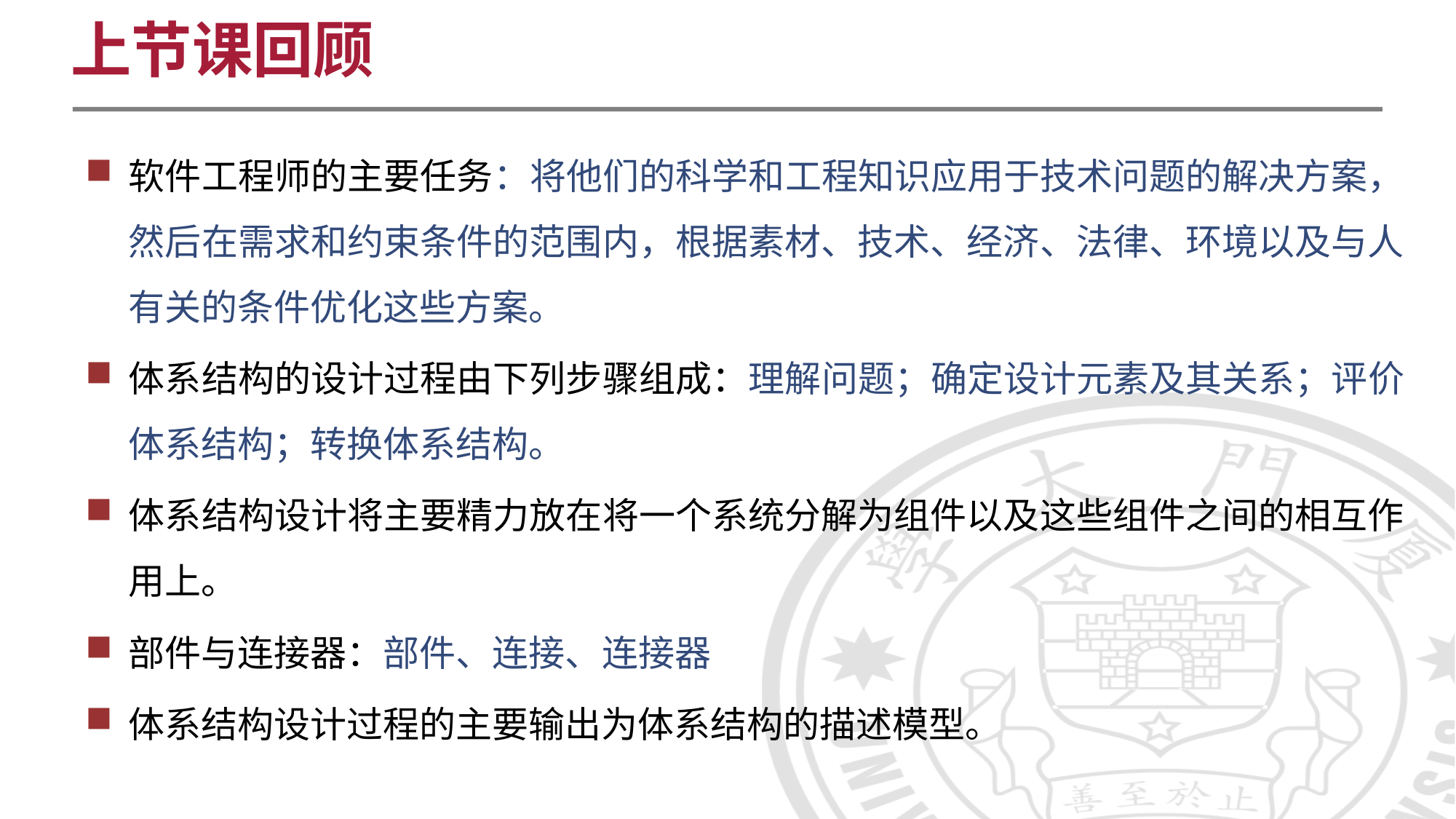

上节课回顾
软件工程师的主要任务：将他们的科学和工程知识应用于技术问题的解决方案，然后在需求和约束条件的范围内，根据素材、技术、经济、法律、环境以及与人有关的条件优化这些方案。
体系结构的设计过程由下列步骤组成：理解问题；确定设计元素及其关系；评价体系结构；转换体系结构。
体系结构设计将主要精力放在将一个系统分解为组件以及这些组件之间的相互作用上。
部件与连接器：部件、连接、连接器
体系结构设计过程的主要输出为体系结构的描述模型。